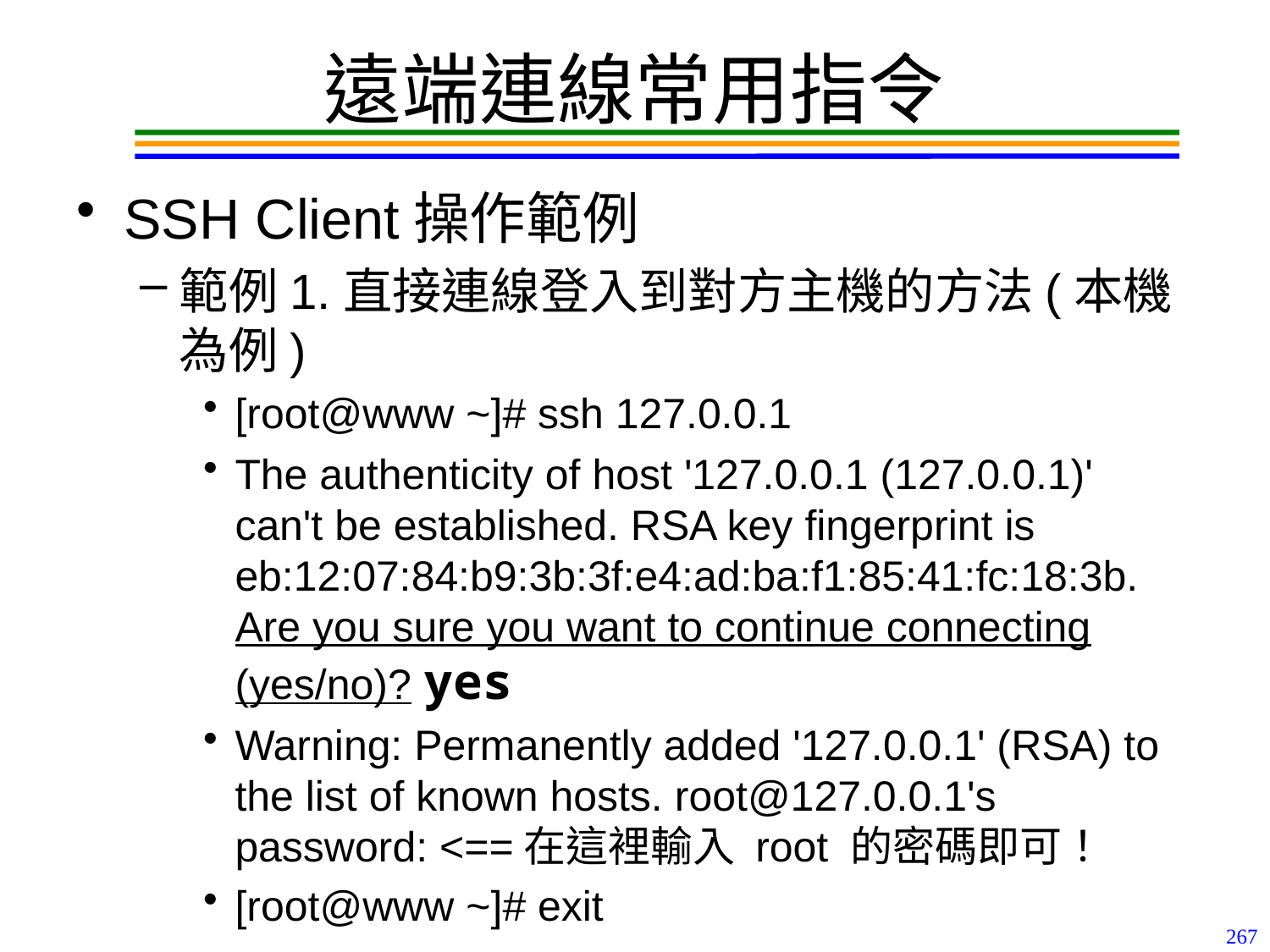

# 遠端連線常用指令
SSH Client操作範例
範例1.直接連線登入到對方主機的方法(本機為例)
[root@www ~]# ssh 127.0.0.1
The authenticity of host '127.0.0.1 (127.0.0.1)' can't be established. RSA key fingerprint is eb:12:07:84:b9:3b:3f:e4:ad:ba:f1:85:41:fc:18:3b. Are you sure you want to continue connecting (yes/no)? yes
Warning: Permanently added '127.0.0.1' (RSA) to the list of known hosts. root@127.0.0.1's password: <==在這裡輸入 root 的密碼即可！
[root@www ~]# exit
267